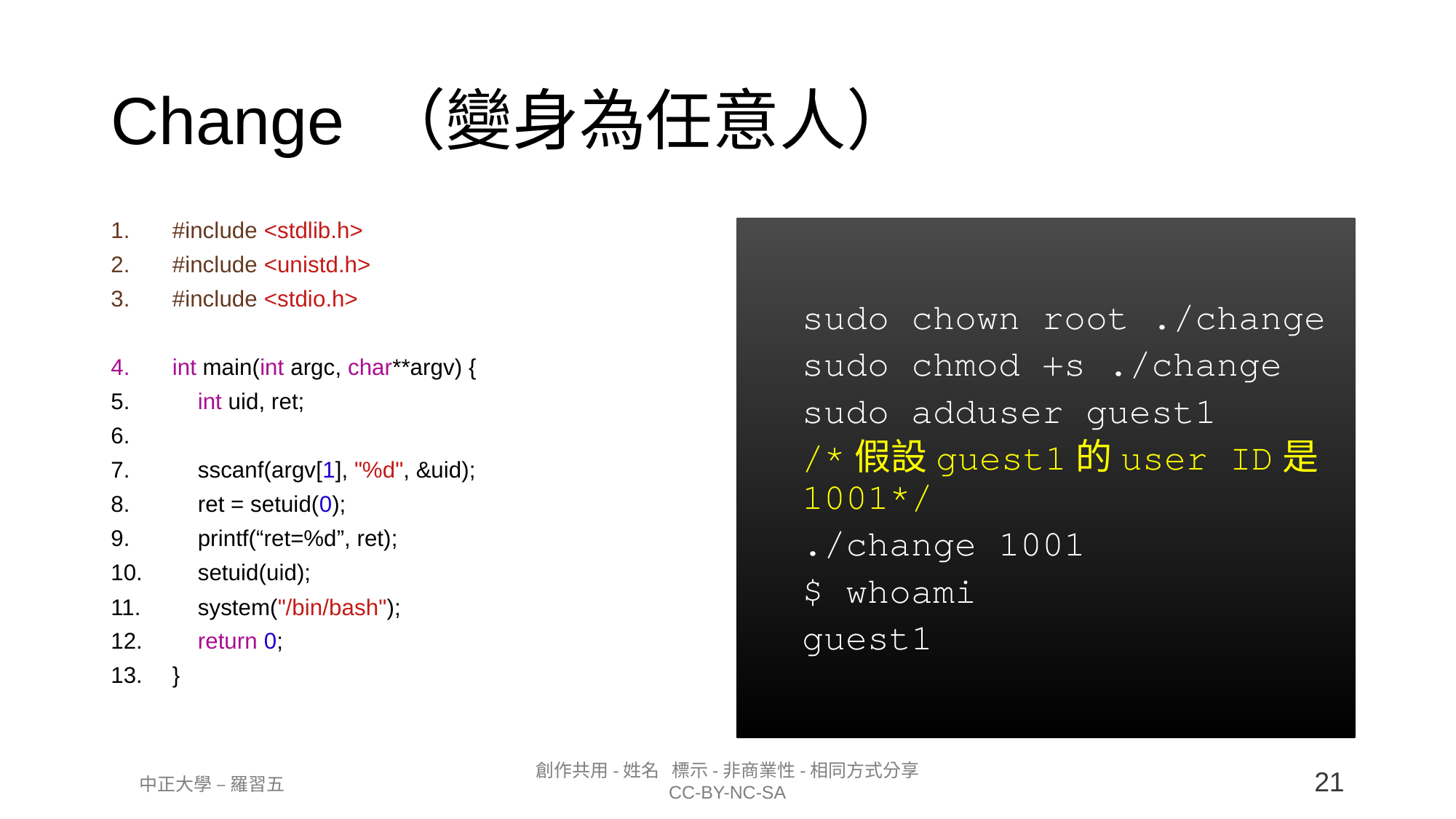

Change （變身為任意人）
#include <stdlib.h>
#include <unistd.h>
#include <stdio.h>

int main(int argc, char**argv) {
    int uid, ret;

    sscanf(argv[1], "%d", &uid);
    ret = setuid(0);
    printf(“ret=%d”, ret);
    setuid(uid);
    system("/bin/bash");
    return 0;
}

sudo chown root ./change
sudo chmod +s ./change
sudo adduser guest1
/*假設guest1的user ID是1001*/
./change 1001
$ whoami
guest1